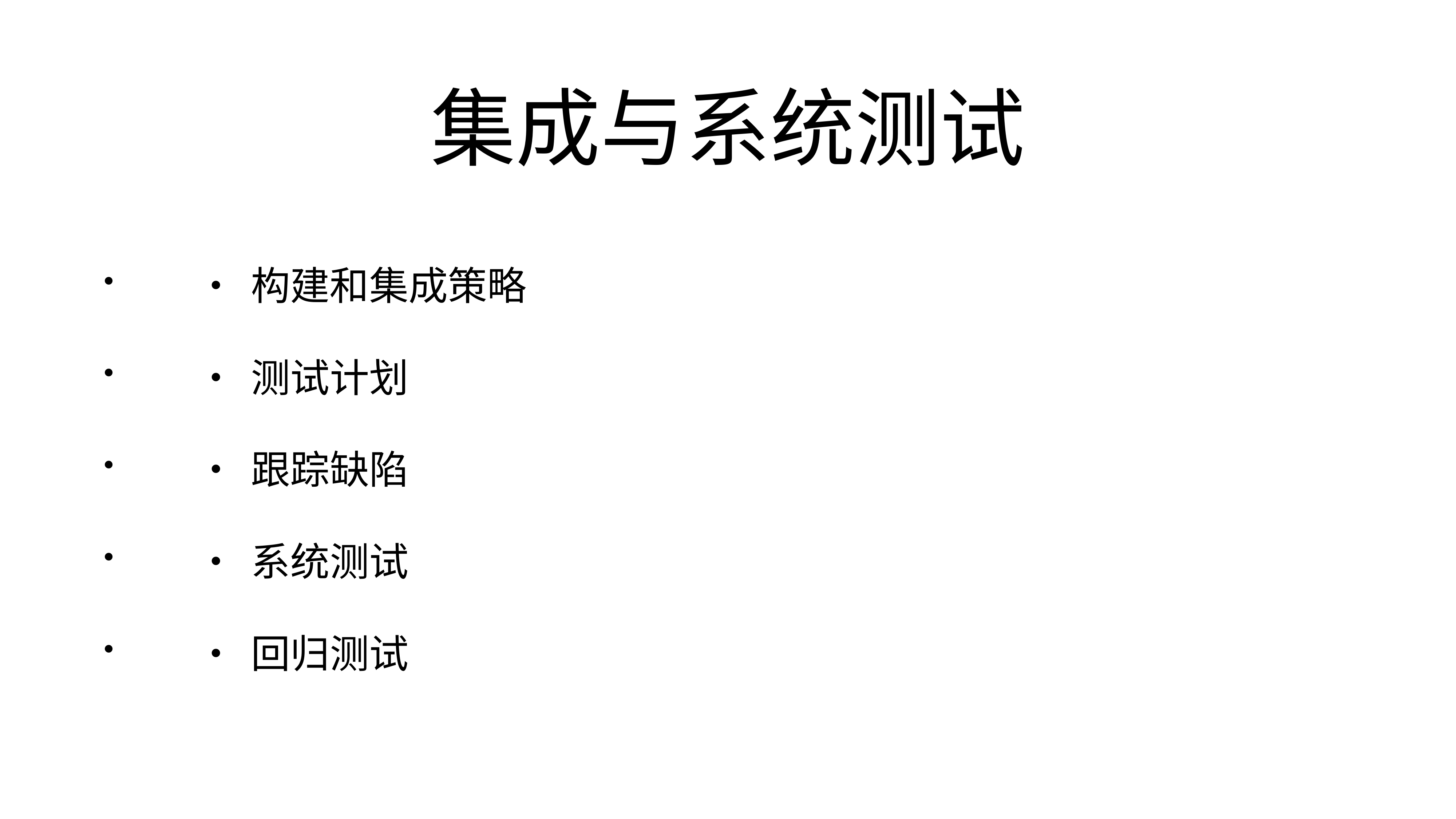

# 集成与系统测试
	•	构建和集成策略
	•	测试计划
	•	跟踪缺陷
	•	系统测试
	•	回归测试